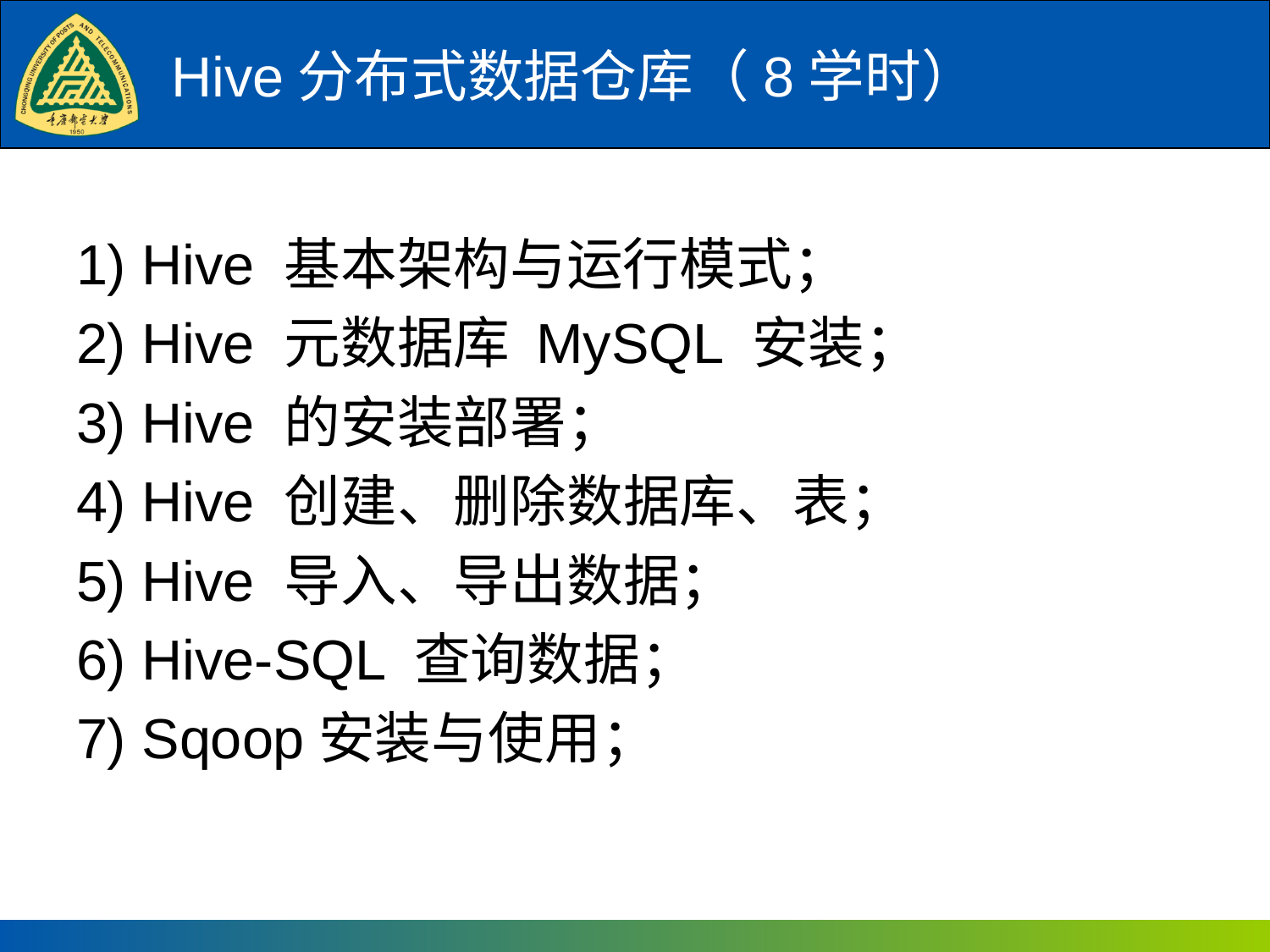

# Hive分布式数据仓库（8学时）
1) Hive 基本架构与运行模式；
2) Hive 元数据库 MySQL 安装；
3) Hive 的安装部署；
4) Hive 创建、删除数据库、表；
5) Hive 导入、导出数据；
6) Hive-SQL 查询数据；
7) Sqoop安装与使用；